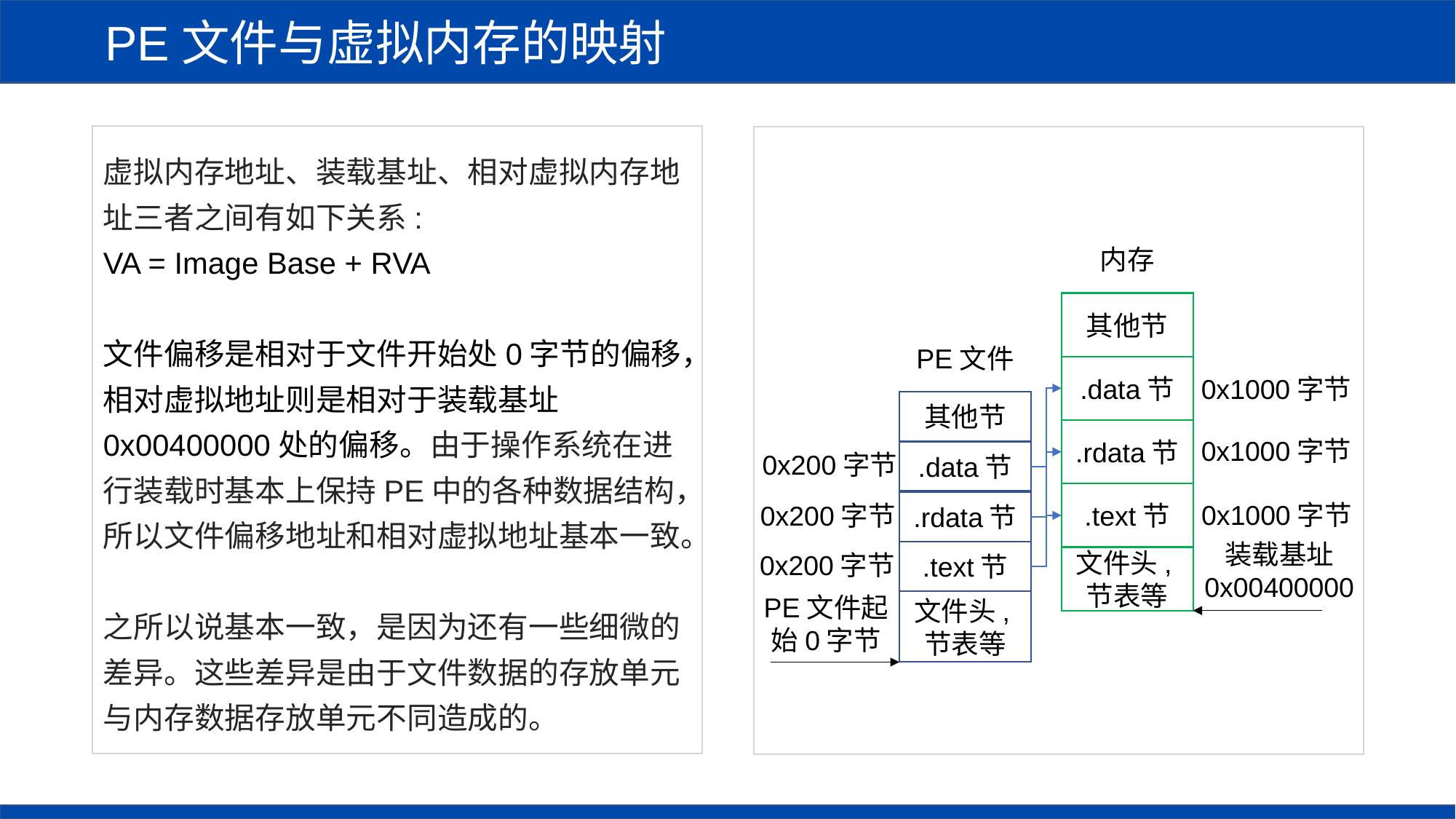

PE文件与虚拟内存的映射

虚拟内存地址、装载基址、相对虚拟内存地址三者之间有如下关系:
VA = Image Base + RVA

文件偏移是相对于文件开始处0字节的偏移，相对虚拟地址则是相对于装载基址0x00400000处的偏移。由于操作系统在进行装载时基本上保持PE中的各种数据结构，所以文件偏移地址和相对虚拟地址基本一致。

之所以说基本一致，是因为还有一些细微的差异。这些差异是由于文件数据的存放单元与内存数据存放单元不同造成的。
内存
其他节
PE文件
.data节
0x1000字节
其他节
.rdata节
0x1000字节
0x200字节
.data节
.text节
0x1000字节
0x200字节
.rdata节
装载基址
0x00400000
0x200字节
.text节
文件头,节表等
PE文件起始0字节
文件头,节表等